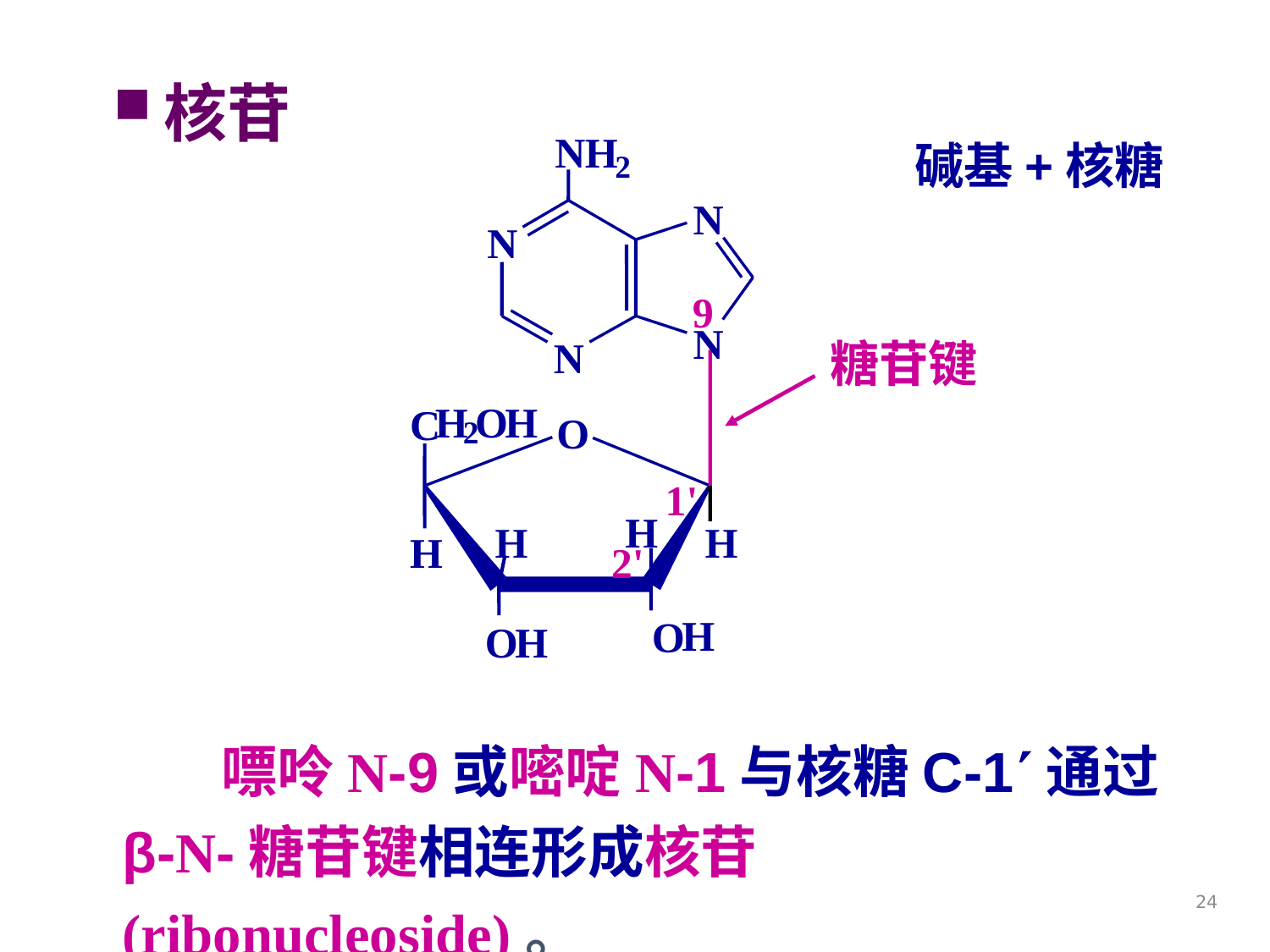

核苷
N
H
碱基+核糖
2

N

N

9

N
糖苷键
N

H
O
H
C
O
2

1
'

H
H
H
H
2
'

H
O
H
O
嘌呤N-9或嘧啶N-1与核糖C-1′通过β-N-糖苷键相连形成核苷(ribonucleoside)。
24